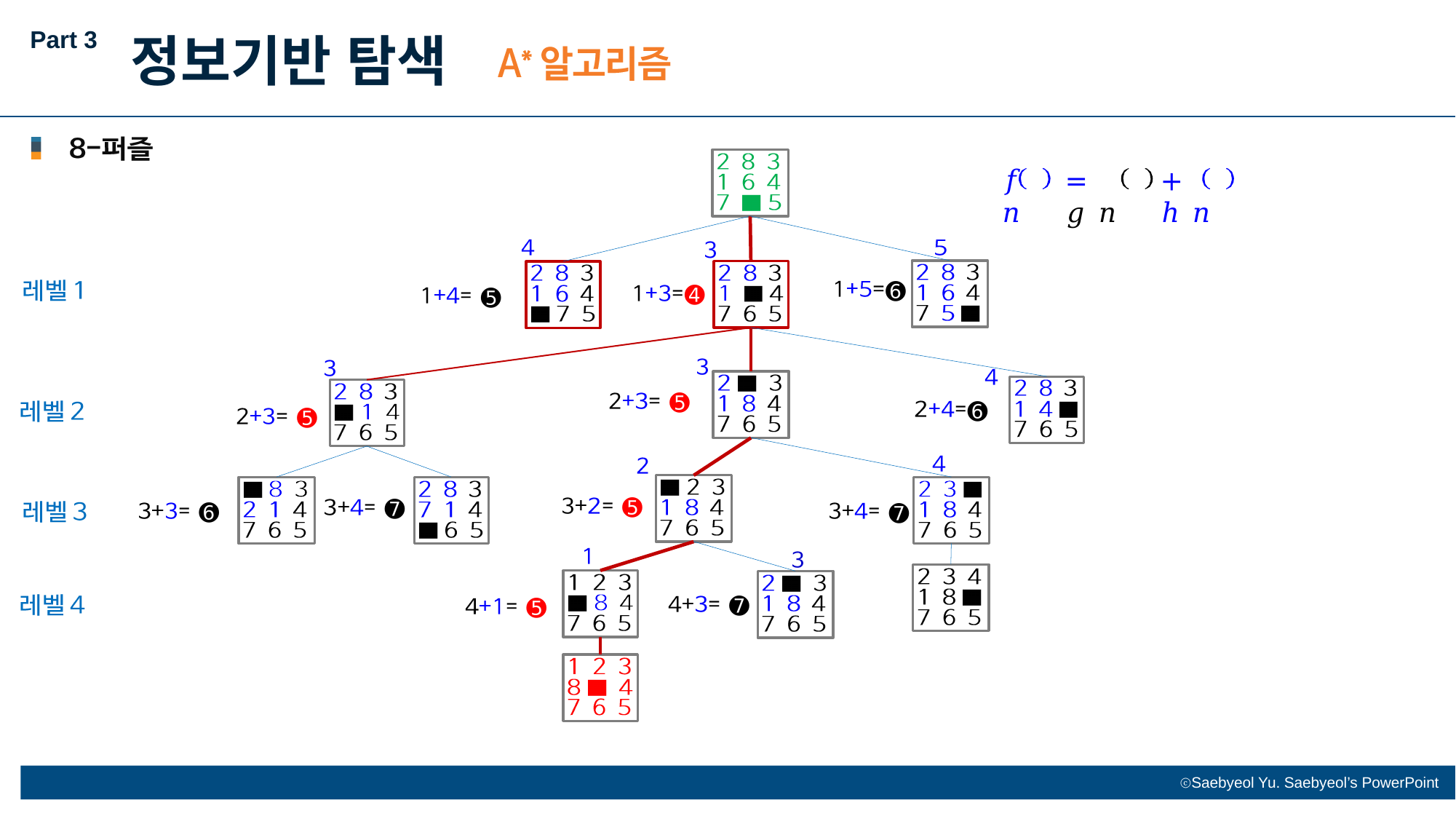

Part 3
정보기반 탐색

𝑓 𝑛
=	𝑔 𝑛
+ ℎ 𝑛

➏
➍

➎

➎

➏

➎

➎
➐

➏
➐

➐
➎